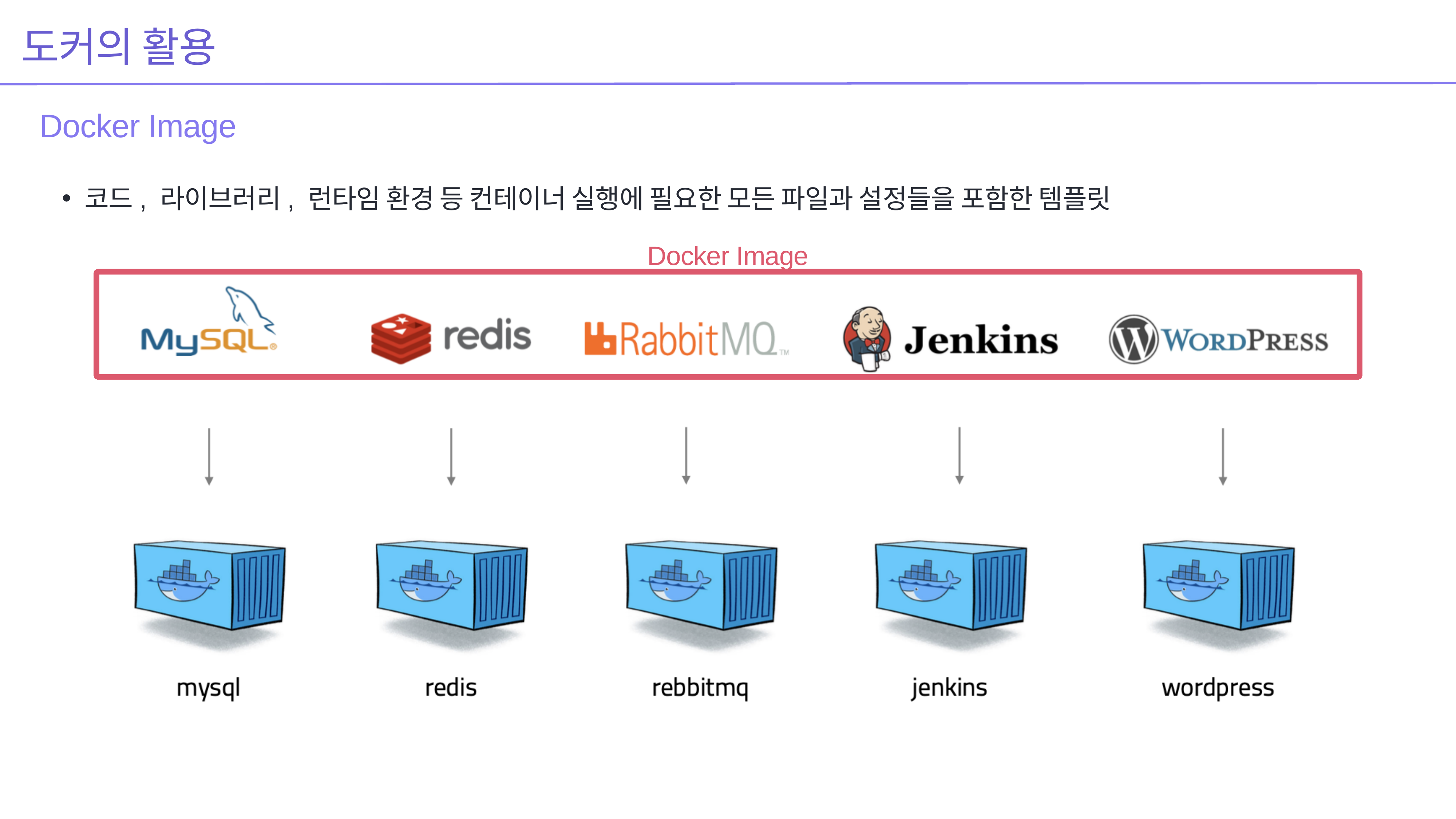

도커의 활용

Docker Image
코드, 라이브러리, 런타임 환경 등 컨테이너 실행에 필요한 모든 파일과 설정들을 포함한 템플릿
Docker Image